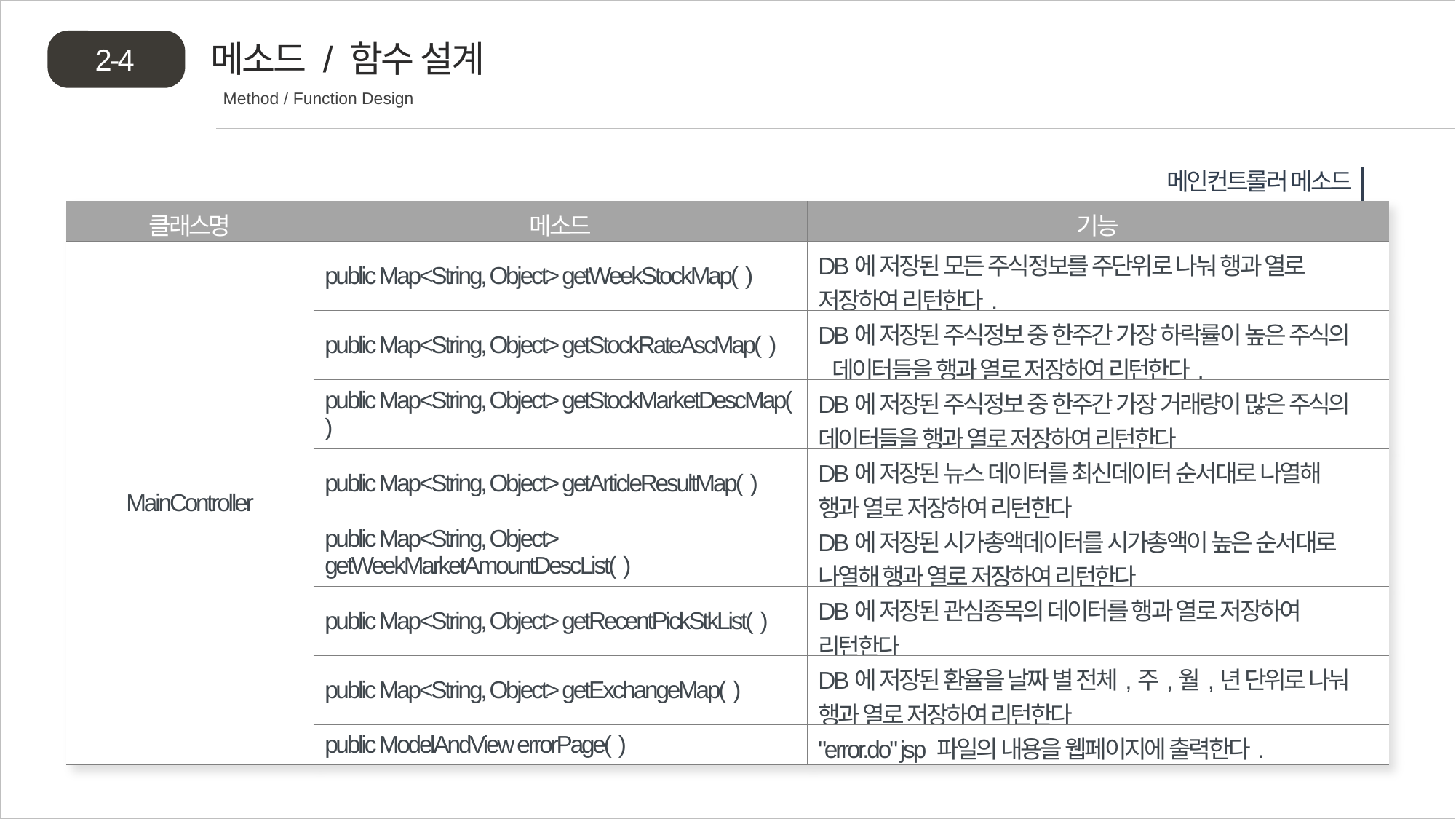

메소드 / 함수 설계
2-4
Method / Function Design
 메인컨트롤러 메소드
| 클래스명 | 메소드 | 기능 |
| --- | --- | --- |
| MainController | public Map<String, Object> getWeekStockMap( ) | DB에 저장된 모든 주식정보를 주단위로 나눠 행과 열로 저장하여 리턴한다. |
|  | public Map<String, Object> getStockRateAscMap( ) | DB에 저장된 주식정보 중 한주간 가장 하락률이 높은 주식의 데이터들을 행과 열로 저장하여 리턴한다. |
|  | public Map<String, Object> getStockMarketDescMap( ) | DB에 저장된 주식정보 중 한주간 가장 거래량이 많은 주식의 데이터들을 행과 열로 저장하여 리턴한다 |
|  | public Map<String, Object> getArticleResultMap( ) | DB에 저장된 뉴스 데이터를 최신데이터 순서대로 나열해 행과 열로 저장하여 리턴한다 |
|  | public Map<String, Object> getWeekMarketAmountDescList( ) | DB에 저장된 시가총액데이터를 시가총액이 높은 순서대로 나열해 행과 열로 저장하여 리턴한다 |
|  | public Map<String, Object> getRecentPickStkList( ) | DB에 저장된 관심종목의 데이터를 행과 열로 저장하여 리턴한다 |
|  | public Map<String, Object> getExchangeMap( ) | DB에 저장된 환율을 날짜 별 전체,주,월,년 단위로 나눠 행과 열로 저장하여 리턴한다 |
|  | public ModelAndView errorPage( ) | "error.do" jsp 파일의 내용을 웹페이지에 출력한다. |